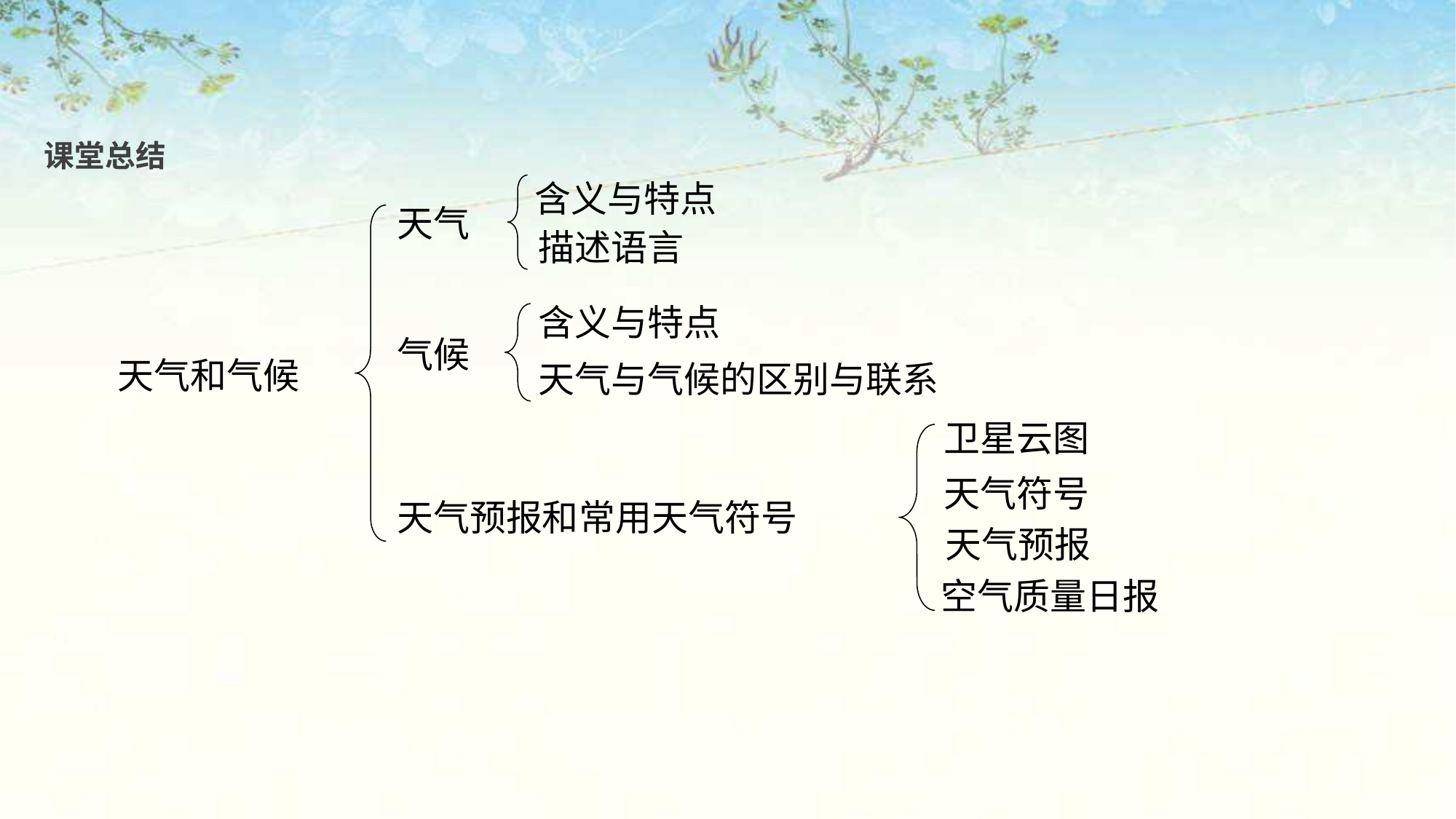

课堂总结
含义与特点

天气

描述语言
含义与特点

气候
天气和气候
天气与气候的区别与联系
卫星云图

天气符号
天气预报和常用天气符号
天气预报
空气质量日报